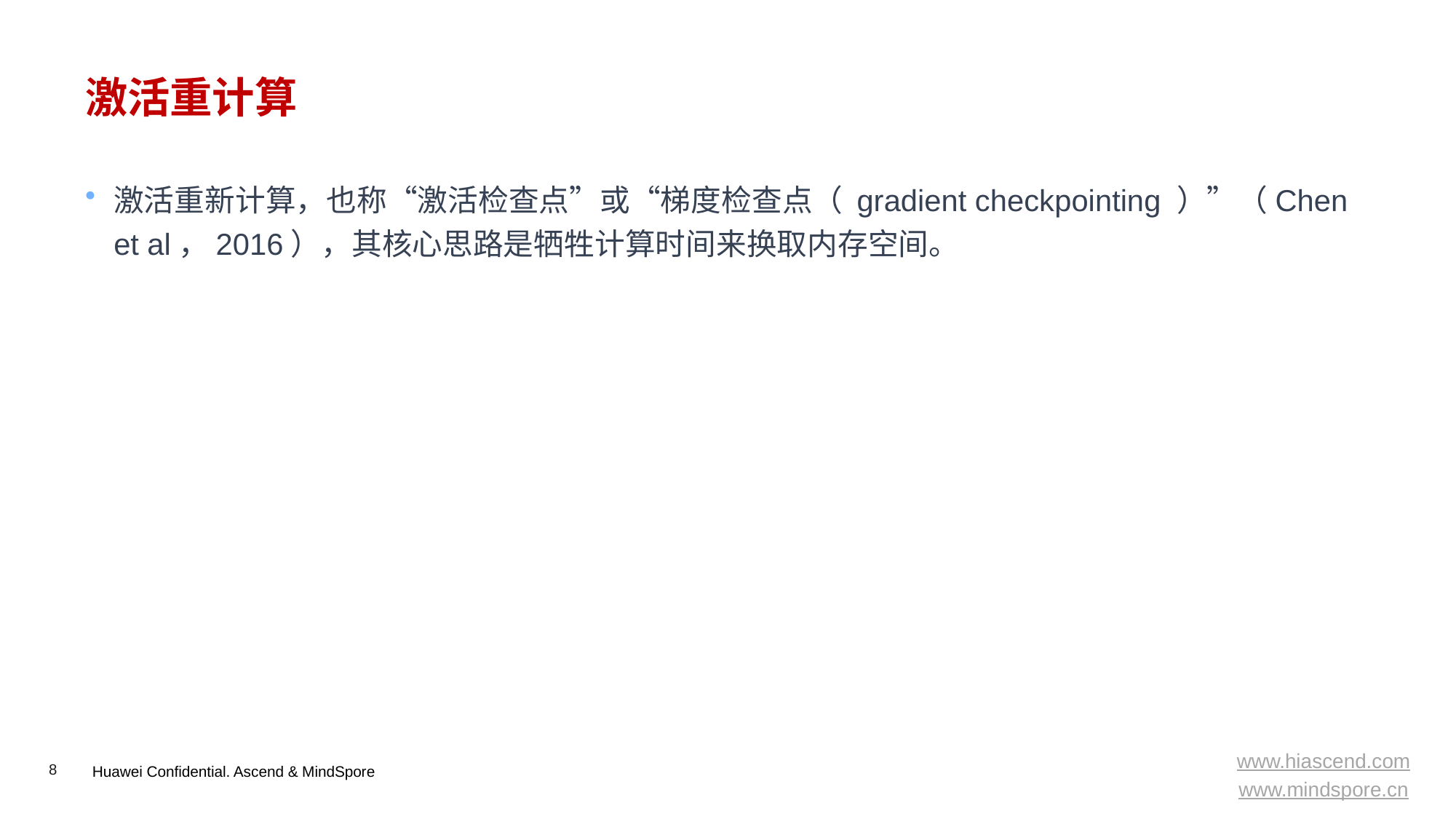

# 激活重计算
激活重新计算，也称“激活检查点”或“梯度检查点（ gradient checkpointing ）”（Chen et al，2016），其核心思路是牺牲计算时间来换取内存空间。